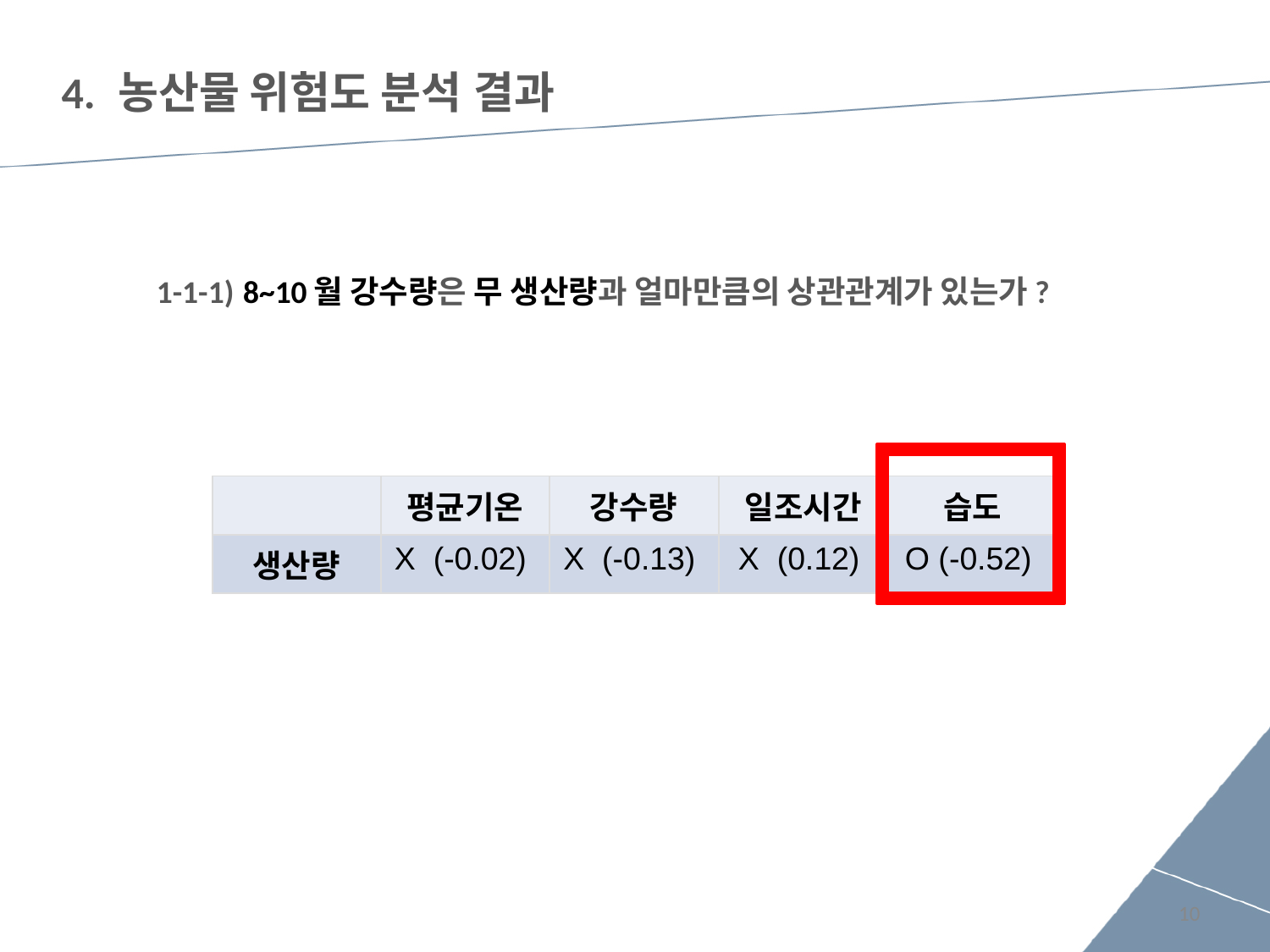

# 4. 농산물 위험도 분석 결과
1-1-1) 8~10월 강수량은 무 생산량과 얼마만큼의 상관관계가 있는가?

|  | 평균기온 | 강수량 | 일조시간 | 습도 |
| --- | --- | --- | --- | --- |
| 생산량 | X (-0.02) | X (-0.13) | X (0.12) | O (-0.52) |
10